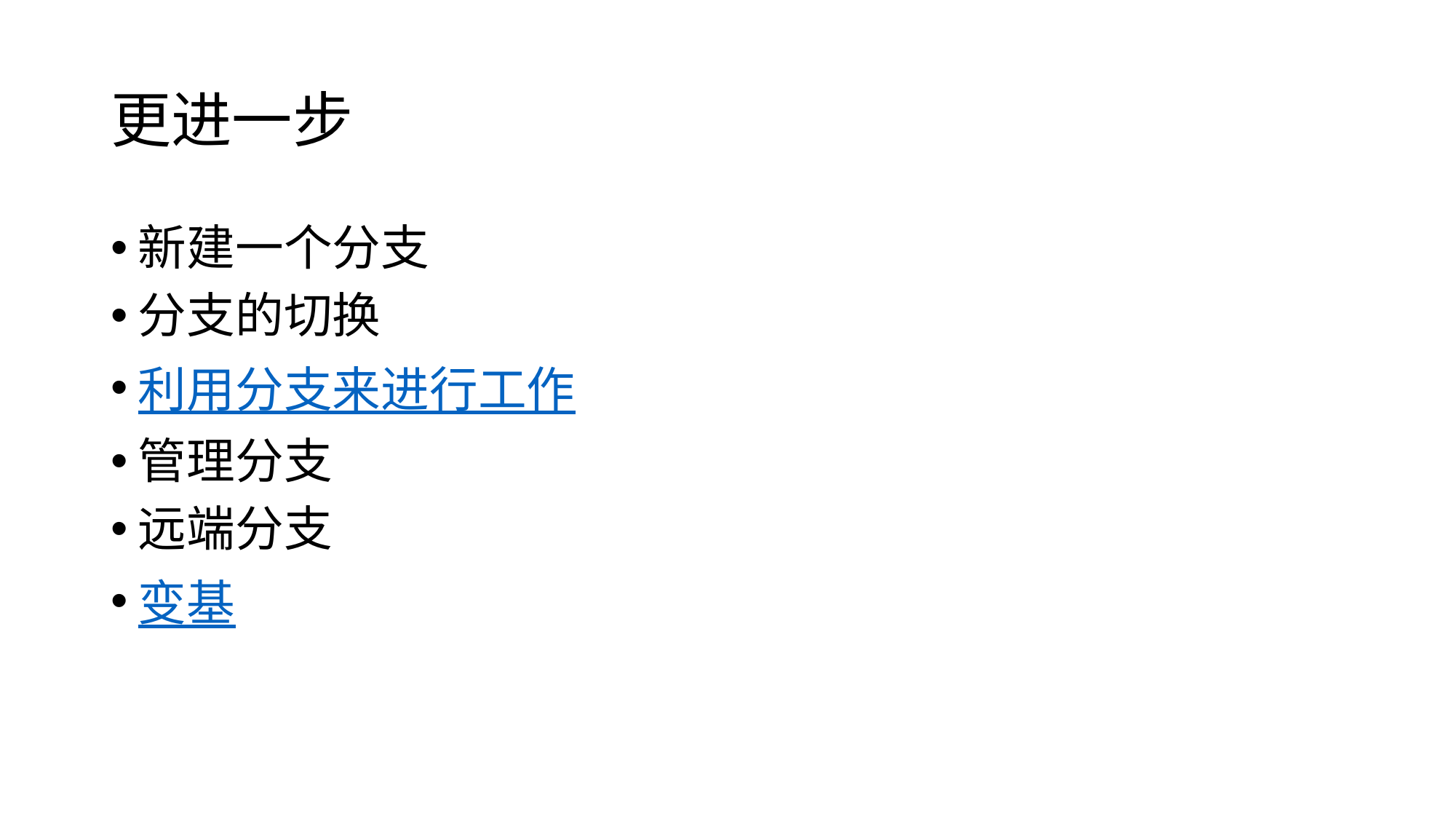

# 更进一步
新建一个分支
分支的切换
利用分支来进行工作
管理分支
远端分支
变基